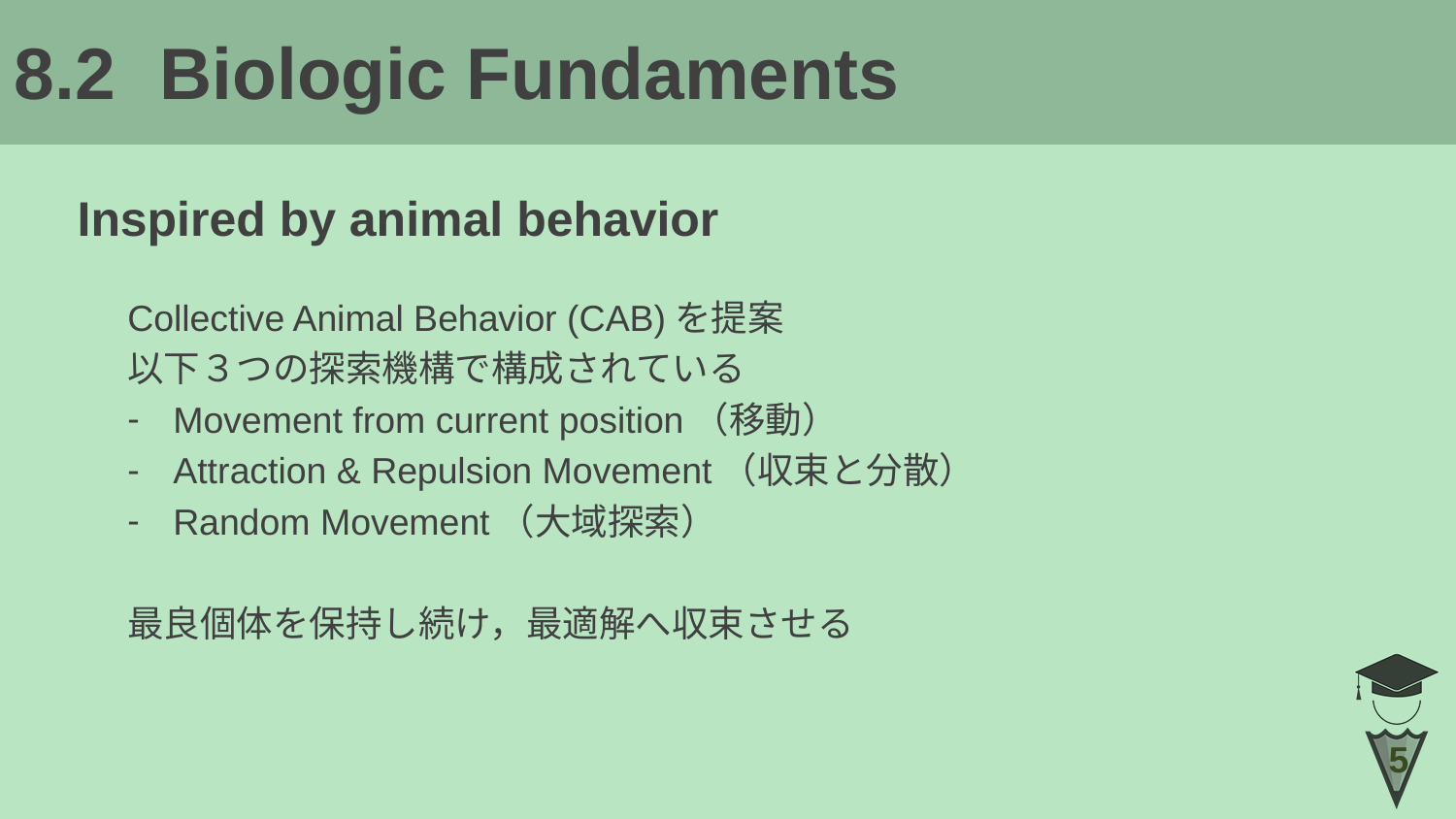

# 8.2	Biologic Fundaments
Inspired by animal behavior
Collective Animal Behavior (CAB)を提案
以下３つの探索機構で構成されている
Movement from current position（移動）
Attraction & Repulsion Movement（収束と分散）
Random Movement（大域探索）

最良個体を保持し続け，最適解へ収束させる
5